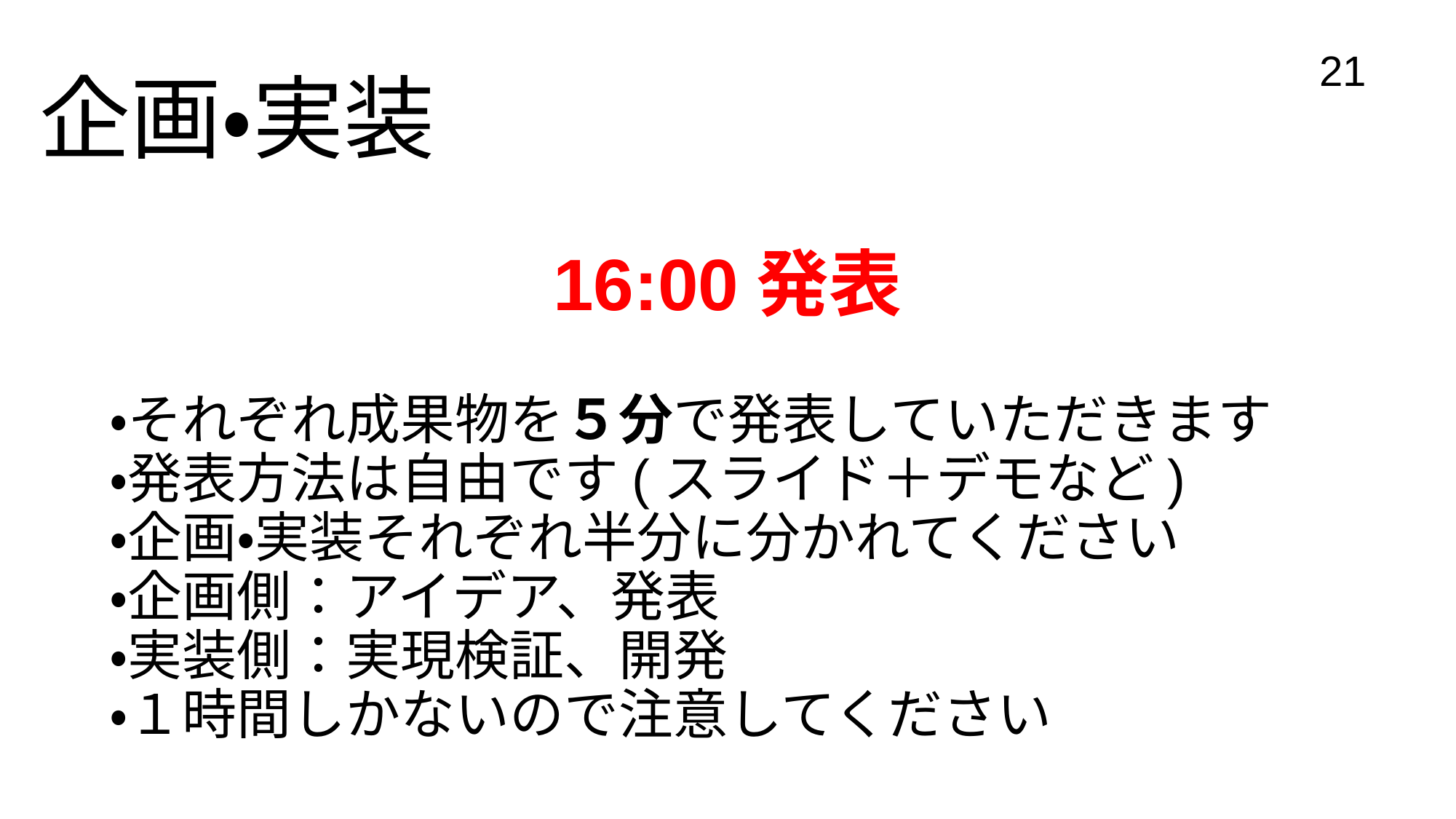

企画・実装
21
16:00発表
・それぞれ成果物を５分で発表していただきます
・発表方法は自由です(スライド＋デモなど)
・企画・実装それぞれ半分に分かれてください
・企画側：アイデア、発表
・実装側：実現検証、開発
・１時間しかないので注意してください